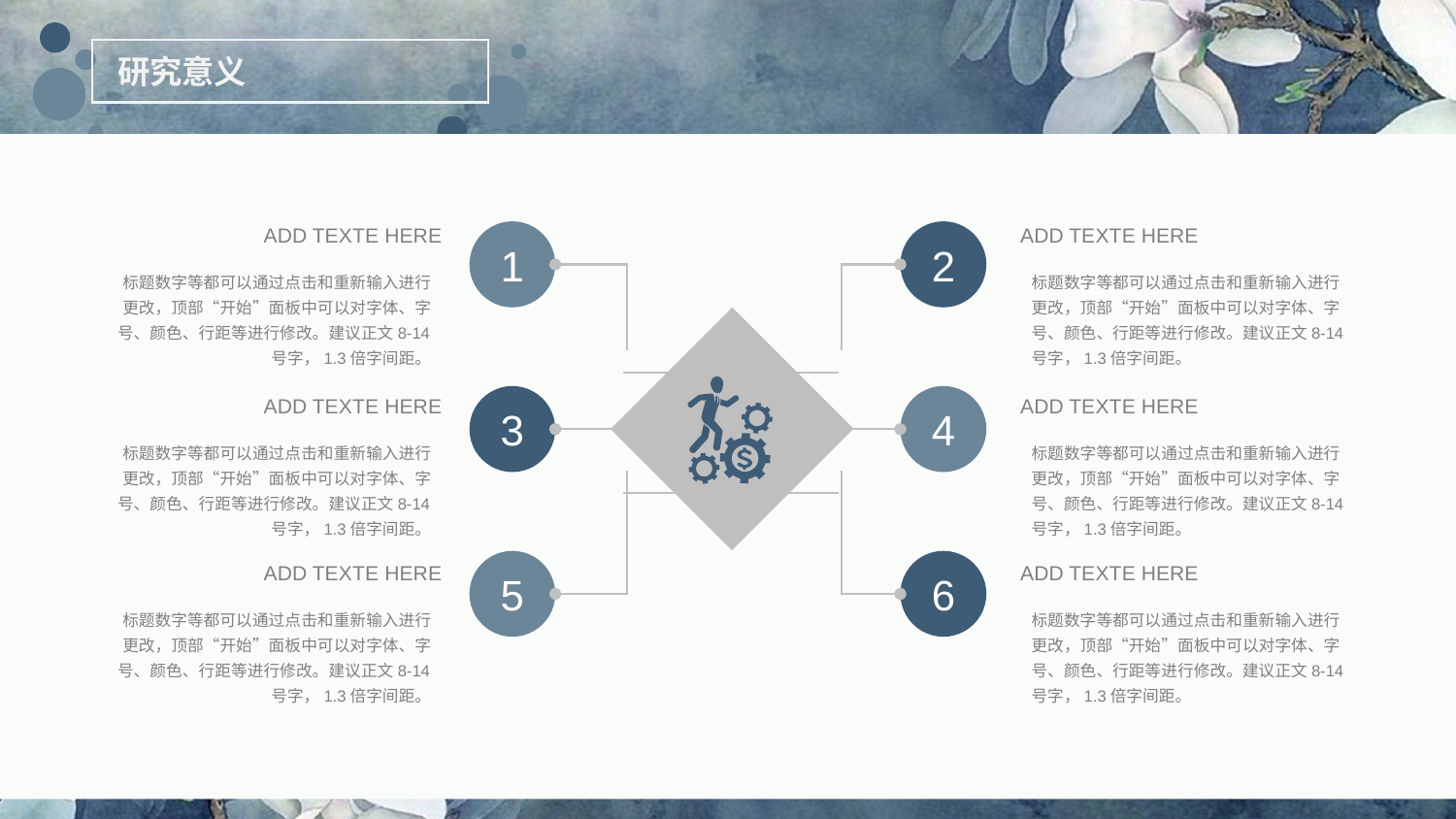

# 研究意义
ADD TEXTE HERE
ADD TEXTE HERE
1
2
标题数字等都可以通过点击和重新输入进行更改，顶部“开始”面板中可以对字体、字号、颜色、行距等进行修改。建议正文8-14号字，1.3倍字间距。
标题数字等都可以通过点击和重新输入进行更改，顶部“开始”面板中可以对字体、字号、颜色、行距等进行修改。建议正文8-14号字，1.3倍字间距。

ADD TEXTE HERE
3
4
ADD TEXTE HERE
标题数字等都可以通过点击和重新输入进行更改，顶部“开始”面板中可以对字体、字号、颜色、行距等进行修改。建议正文8-14号字，1.3倍字间距。
标题数字等都可以通过点击和重新输入进行更改，顶部“开始”面板中可以对字体、字号、颜色、行距等进行修改。建议正文8-14号字，1.3倍字间距。
5
6
ADD TEXTE HERE
ADD TEXTE HERE
标题数字等都可以通过点击和重新输入进行更改，顶部“开始”面板中可以对字体、字号、颜色、行距等进行修改。建议正文8-14号字，1.3倍字间距。
标题数字等都可以通过点击和重新输入进行更改，顶部“开始”面板中可以对字体、字号、颜色、行距等进行修改。建议正文8-14号字，1.3倍字间距。